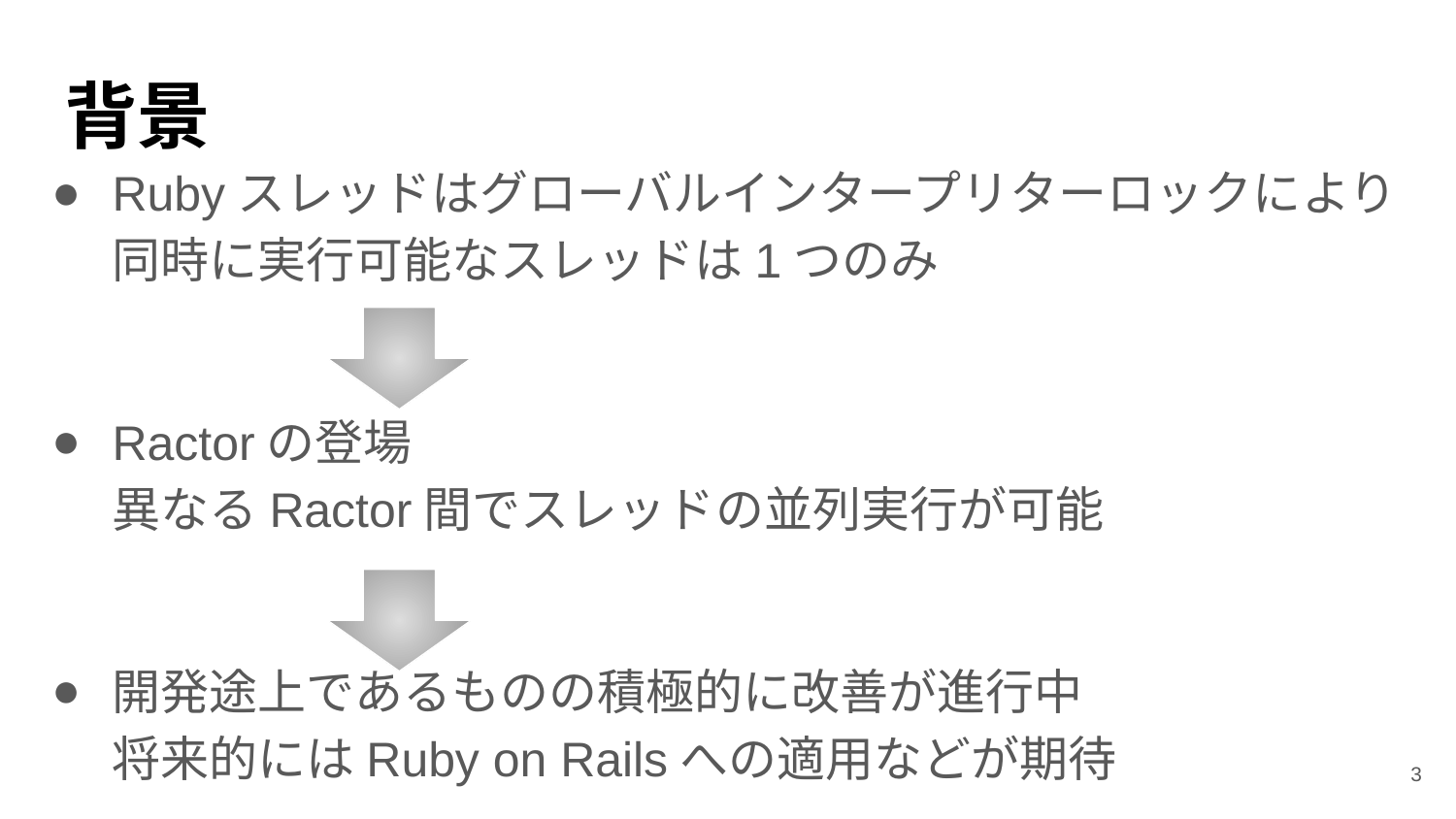

# 背景
Rubyスレッドはグローバルインタープリターロックにより
同時に実行可能なスレッドは1つのみ

Ractorの登場
異なるRactor間でスレッドの並列実行が可能

開発途上であるものの積極的に改善が進行中
将来的にはRuby on Railsへの適用などが期待

3